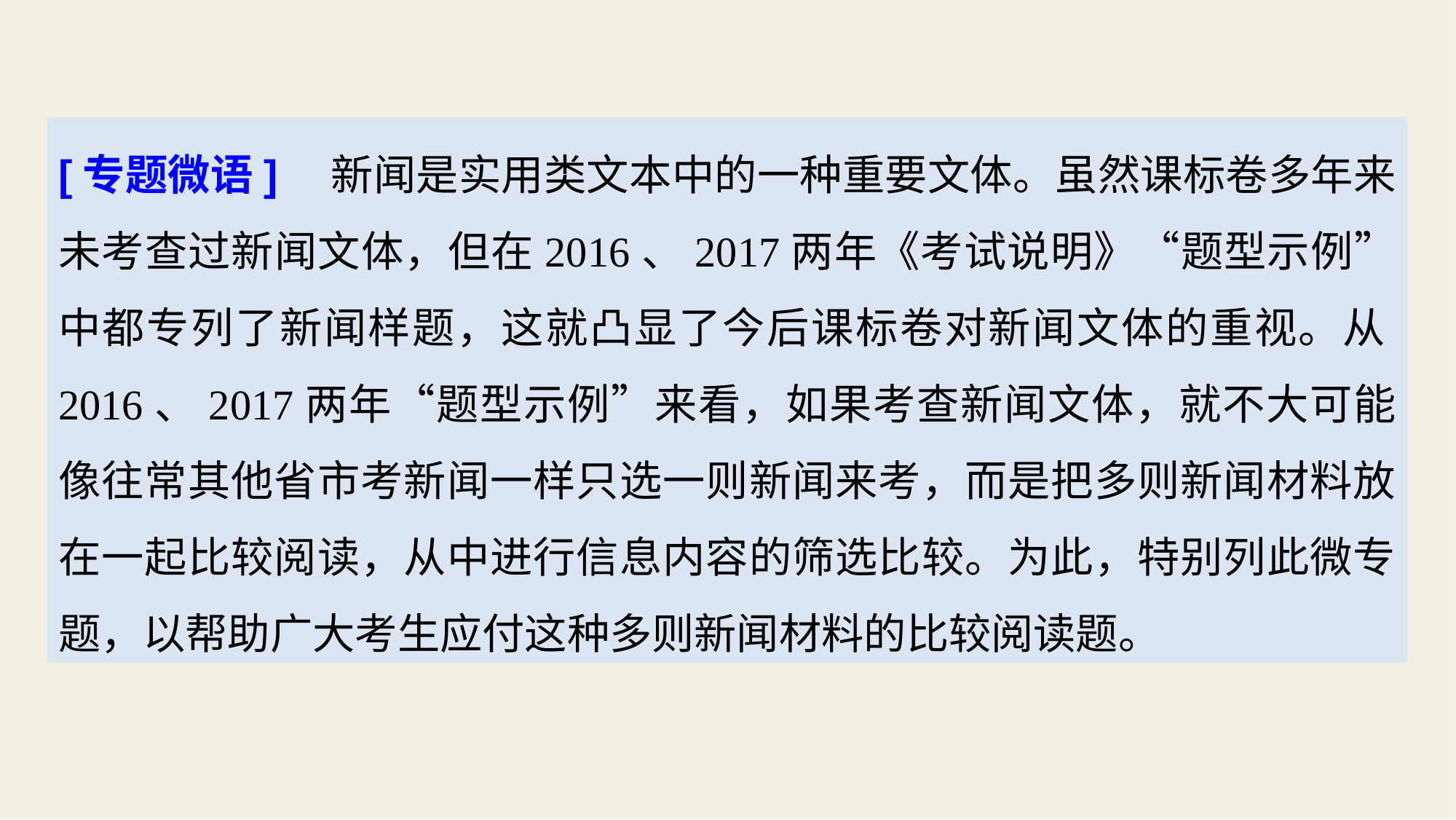

[专题微语]　新闻是实用类文本中的一种重要文体。虽然课标卷多年来未考查过新闻文体，但在2016、2017两年《考试说明》“题型示例”中都专列了新闻样题，这就凸显了今后课标卷对新闻文体的重视。从2016、2017两年“题型示例”来看，如果考查新闻文体，就不大可能像往常其他省市考新闻一样只选一则新闻来考，而是把多则新闻材料放在一起比较阅读，从中进行信息内容的筛选比较。为此，特别列此微专题，以帮助广大考生应付这种多则新闻材料的比较阅读题。